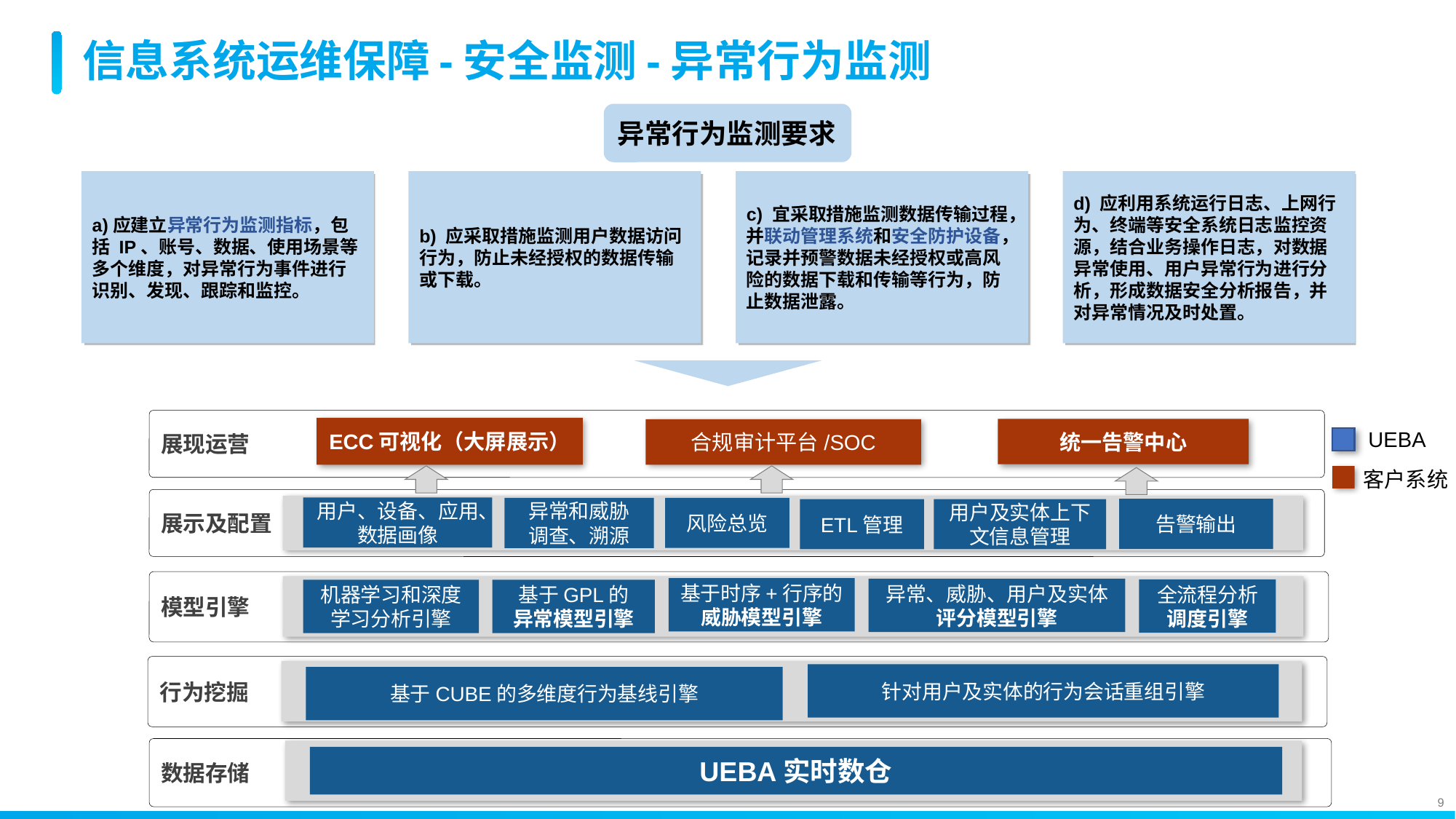

# 信息系统运维保障-安全监测-异常行为监测
异常行为监测要求
a)应建立异常行为监测指标，包括 IP、账号、数据、使用场景等多个维度，对异常行为事件进行识别、发现、跟踪和监控。
b) 应采取措施监测用户数据访问行为，防止未经授权的数据传输或下载。
c) 宜采取措施监测数据传输过程，并联动管理系统和安全防护设备，记录并预警数据未经授权或高风险的数据下载和传输等行为，防止数据泄露。
d) 应利用系统运行日志、上网行为、终端等安全系统日志监控资源，结合业务操作日志，对数据异常使用、用户异常行为进行分析，形成数据安全分析报告，并对异常情况及时处置。

展现运营
展示及配置
模型引擎
行为挖掘
数据存储
ECC可视化（大屏展示）
统一告警中心
合规审计平台/SOC

用户、设备、应用、数据画像
异常和威胁
调查、溯源
告警输出
ETL管理
用户及实体上下文信息管理

基于时序+行序的
威胁模型引擎
异常、威胁、用户及实体评分模型引擎
全流程分析
调度引擎
机器学习和深度学习分析引擎
基于GPL的
异常模型引擎

针对用户及实体的行为会话重组引擎
基于CUBE的多维度行为基线引擎

UEBA实时数仓
风险总览
UEBA

客户系统